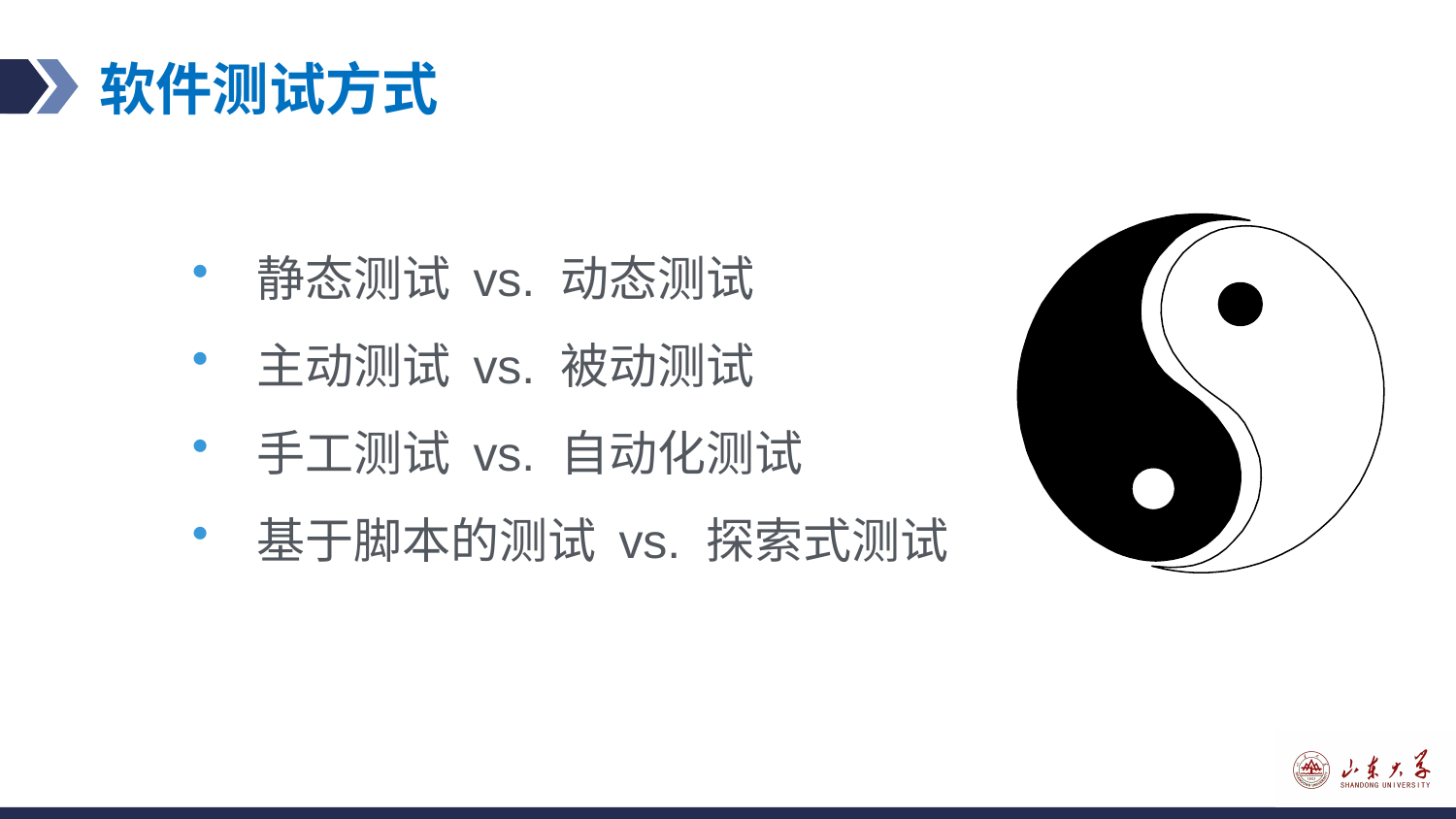

# 软件测试方式
静态测试 vs. 动态测试
主动测试 vs. 被动测试
手工测试 vs. 自动化测试
基于脚本的测试 vs. 探索式测试